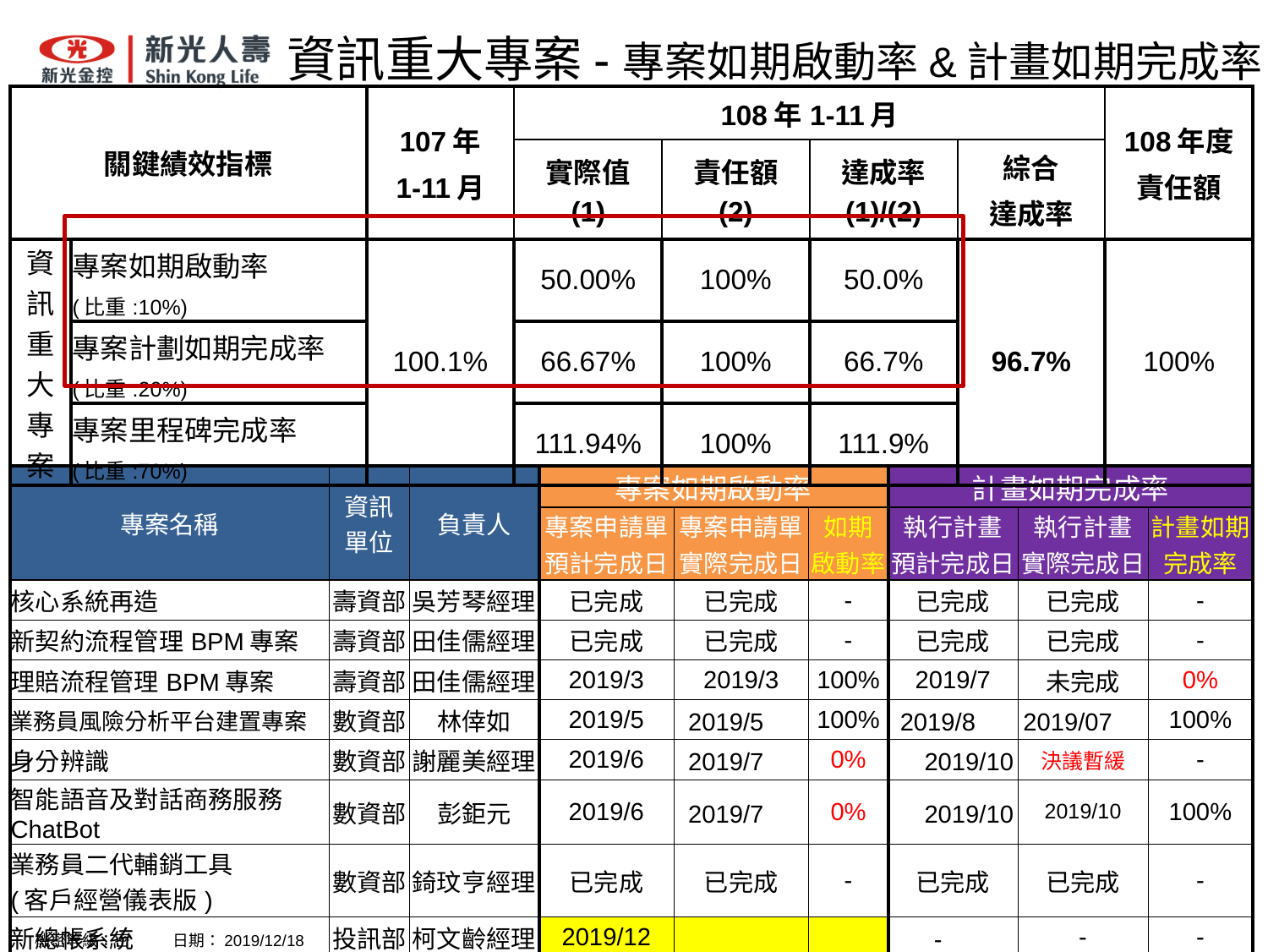

# 資訊重大專案-專案如期啟動率&計畫如期完成率
| 關鍵績效指標 |  | 107年 1-11月 | 108年1-11月 |  |  |  | 108年度 責任額 |
| --- | --- | --- | --- | --- | --- | --- | --- |
|  |  |  | 實際值 (1) | 責任額 (2) | 達成率 (1)/(2) | 綜合 達成率 |  |
| 資 訊 重 大 專 案 | 專案如期啟動率 | 100.1% | 50.00% | 100% | 50.0% | 96.7% | 100% |
|  | (比重:10%) |  |  |  |  |  |  |
|  | 專案計劃如期完成率 |  | 66.67% | 100% | 66.7% |  |  |
|  | (比重:20%) |  |  |  |  |  |  |
|  | 專案里程碑完成率 |  | 111.94% | 100% | 111.9% |  |  |
|  | (比重:70%) |  |  |  |  |  |  |

| 專案名稱 | 資訊 單位 | 負責人 | 專案如期啟動率 |  |  | 計畫如期完成率 |  |  |
| --- | --- | --- | --- | --- | --- | --- | --- | --- |
|  |  |  | 專案申請單 預計完成日 | 專案申請單 實際完成日 | 如期 啟動率 | 執行計畫 預計完成日 | 執行計畫 實際完成日 | 計畫如期 完成率 |
| 核心系統再造 | 壽資部 | 吳芳琴經理 | 已完成 | 已完成 | - | 已完成 | 已完成 | - |
| 新契約流程管理BPM專案 | 壽資部 | 田佳儒經理 | 已完成 | 已完成 | - | 已完成 | 已完成 | - |
| 理賠流程管理BPM專案 | 壽資部 | 田佳儒經理 | 2019/3 | 2019/3 | 100% | 2019/7 | 未完成 | 0% |
| 業務員風險分析平台建置專案 | 數資部 | 林倖如 | 2019/5 | 2019/5 | 100% | 2019/8 | 2019/07 | 100% |
| 身分辨識 | 數資部 | 謝麗美經理 | 2019/6 | 2019/7 | 0% | 2019/10 | 決議暫緩 | - |
| 智能語音及對話商務服務ChatBot | 數資部 | 彭鉅元 | 2019/6 | 2019/7 | 0% | 2019/10 | 2019/10 | 100% |
| 業務員二代輔銷工具 (客戶經營儀表版) | 數資部 | 錡玟亨經理 | 已完成 | 已完成 | - | 已完成 | 已完成 | - |
| 新總帳系統 | 投訊部 | 柯文齡經理 | 2019/12 |  |  | - | - | - |
機密等級：密            日期：2019/12/18